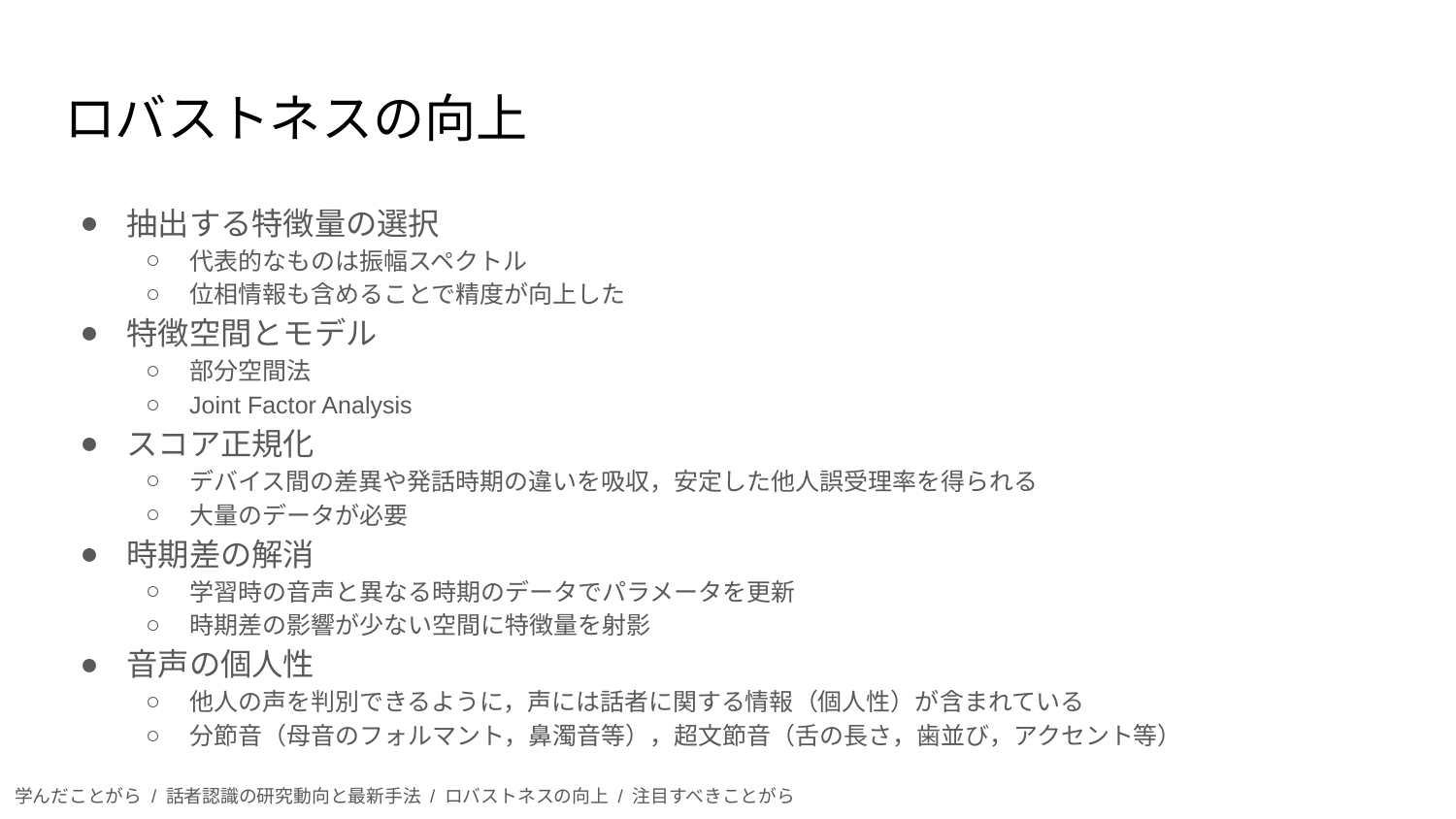

# ロバストネスの向上
抽出する特徴量の選択
代表的なものは振幅スペクトル
位相情報も含めることで精度が向上した
特徴空間とモデル
部分空間法
Joint Factor Analysis
スコア正規化
デバイス間の差異や発話時期の違いを吸収，安定した他人誤受理率を得られる
大量のデータが必要
時期差の解消
学習時の音声と異なる時期のデータでパラメータを更新
時期差の影響が少ない空間に特徴量を射影
音声の個人性
他人の声を判別できるように，声には話者に関する情報（個人性）が含まれている
分節音（母音のフォルマント，鼻濁音等），超文節音（舌の長さ，歯並び，アクセント等）
学んだことがら / 話者認識の研究動向と最新手法 / ロバストネスの向上 / 注目すべきことがら